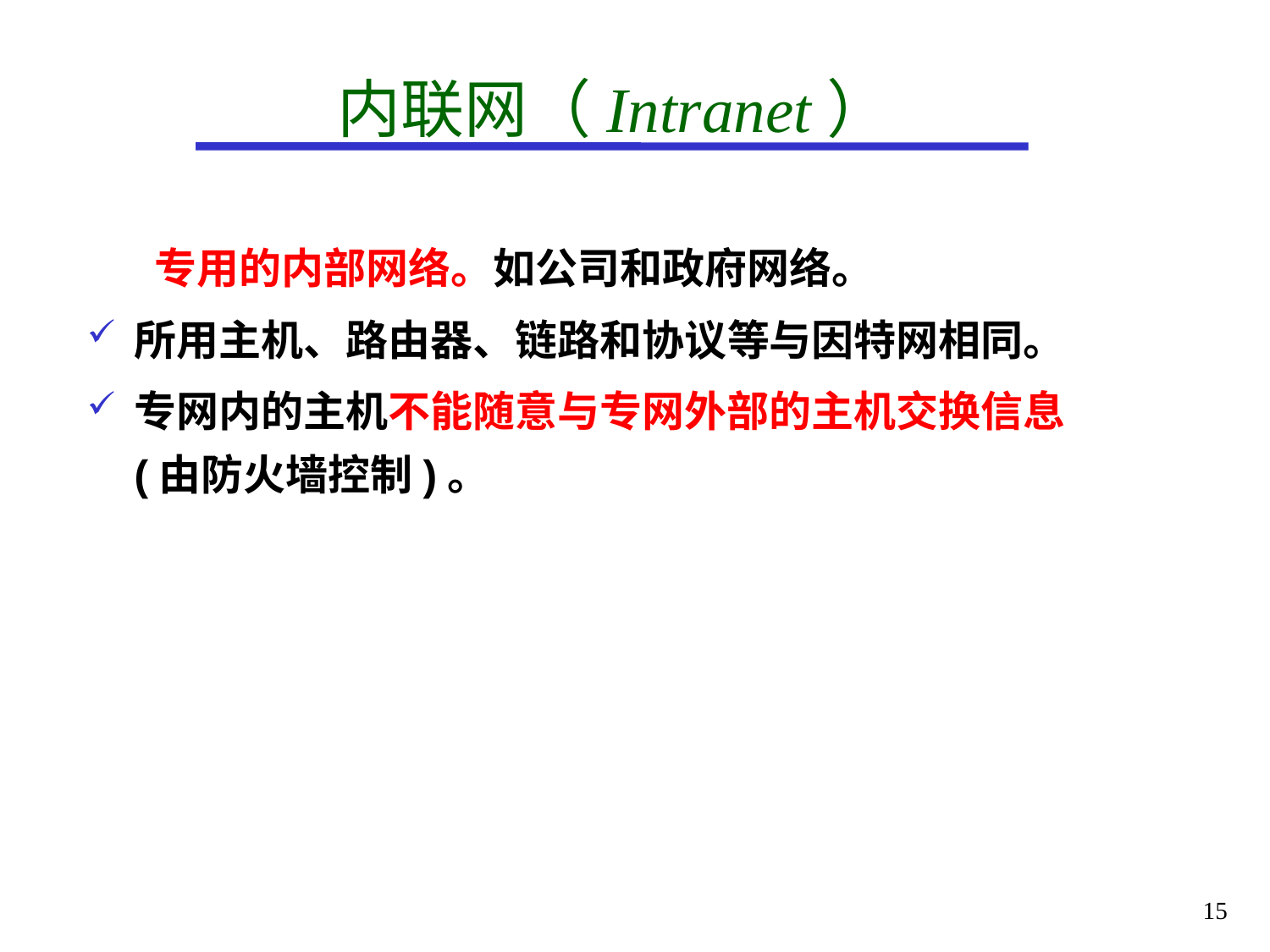

# 内联网（Intranet）
      专用的内部网络。如公司和政府网络。
所用主机、路由器、链路和协议等与因特网相同。
专网内的主机不能随意与专网外部的主机交换信息(由防火墙控制)。

15